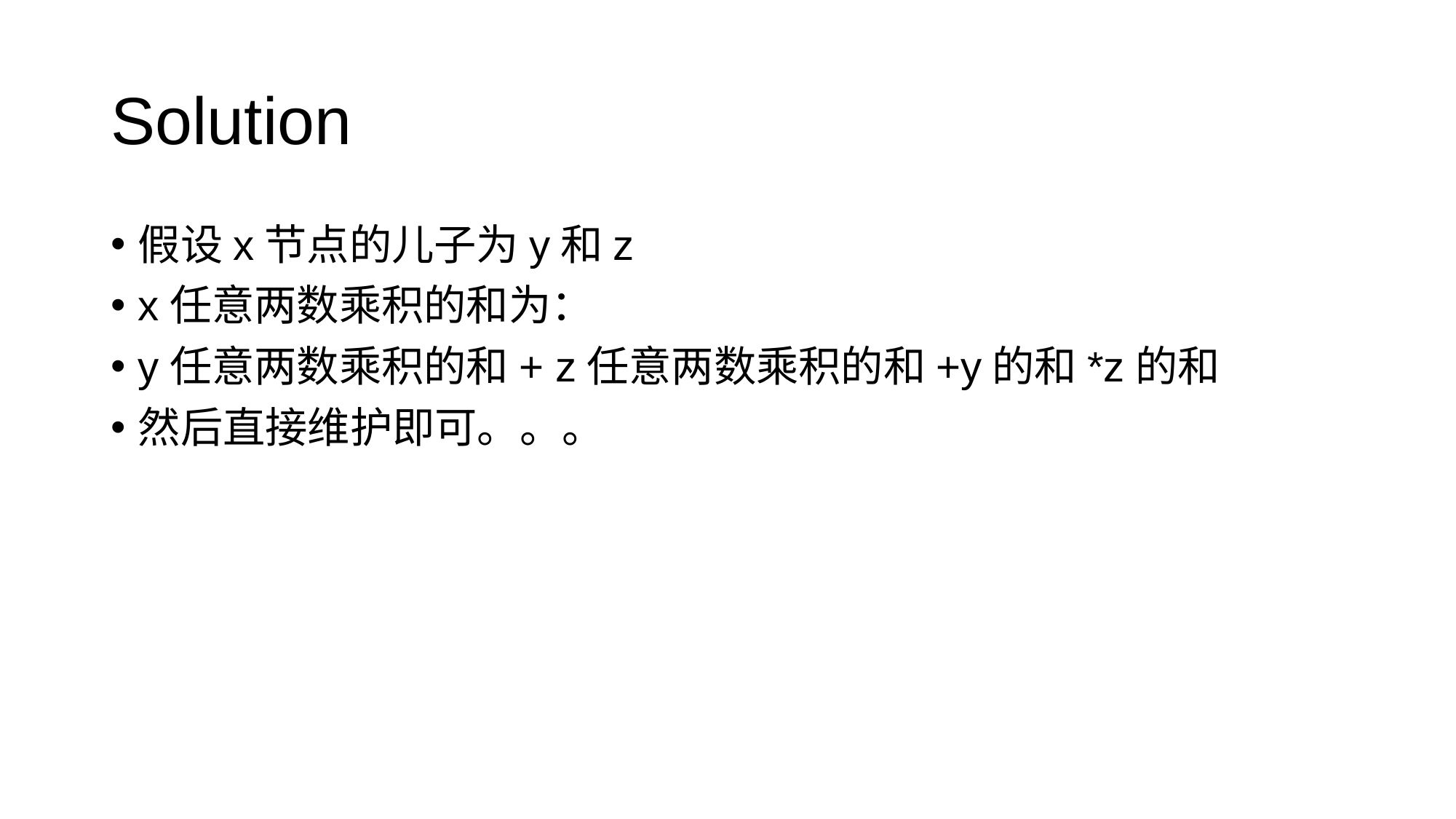

# Solution
假设x节点的儿子为y和z
x任意两数乘积的和为：
y任意两数乘积的和+ z任意两数乘积的和+y的和*z的和
然后直接维护即可。。。